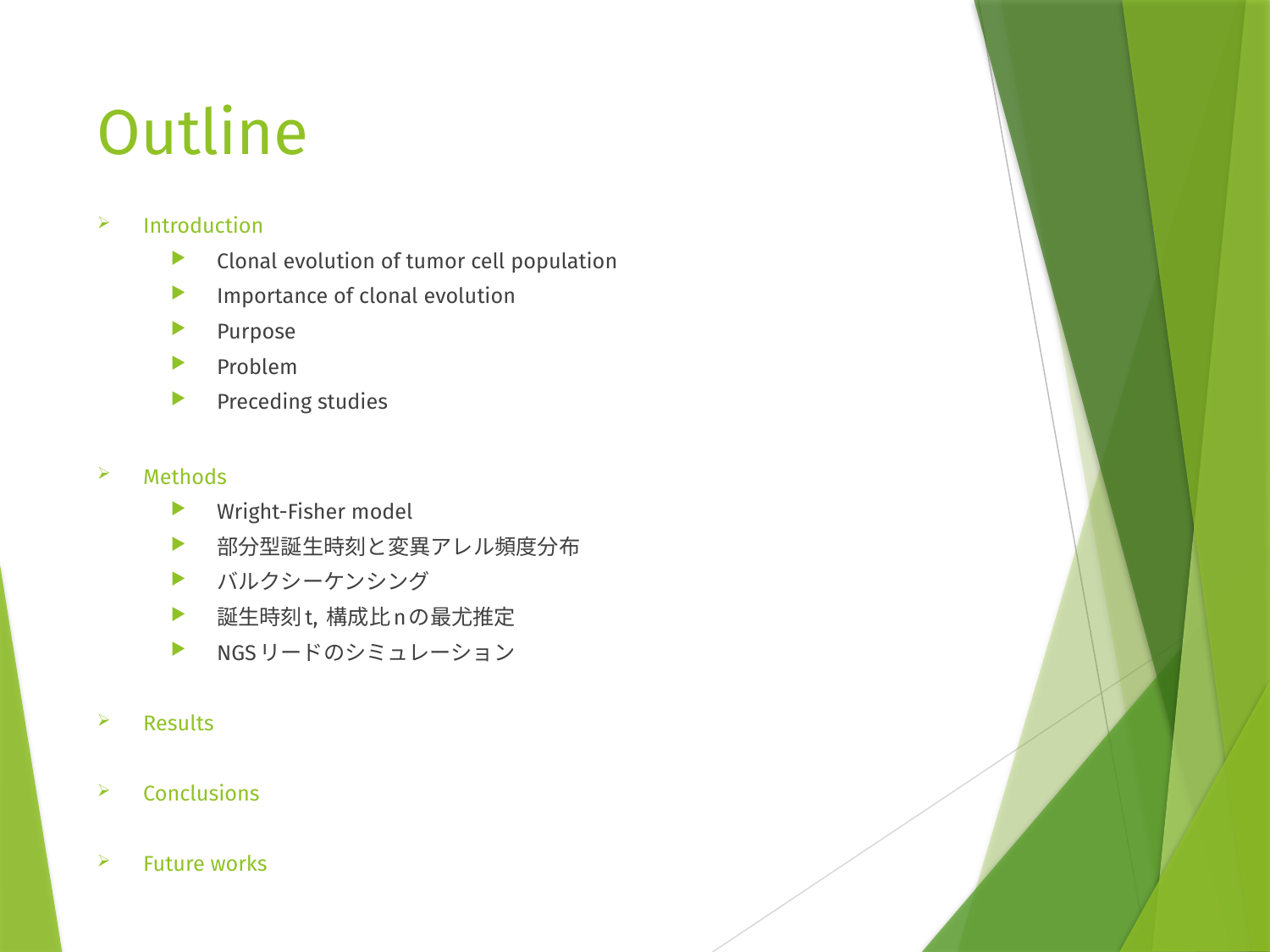

# Outline
Introduction
Clonal evolution of tumor cell population
Importance of clonal evolution
Purpose
Problem
Preceding studies

Methods
Wright-Fisher model
部分型誕生時刻と変異アレル頻度分布
バルクシーケンシング
誕生時刻t, 構成比nの最尤推定
NGSリードのシミュレーション

Results

Conclusions

Future works